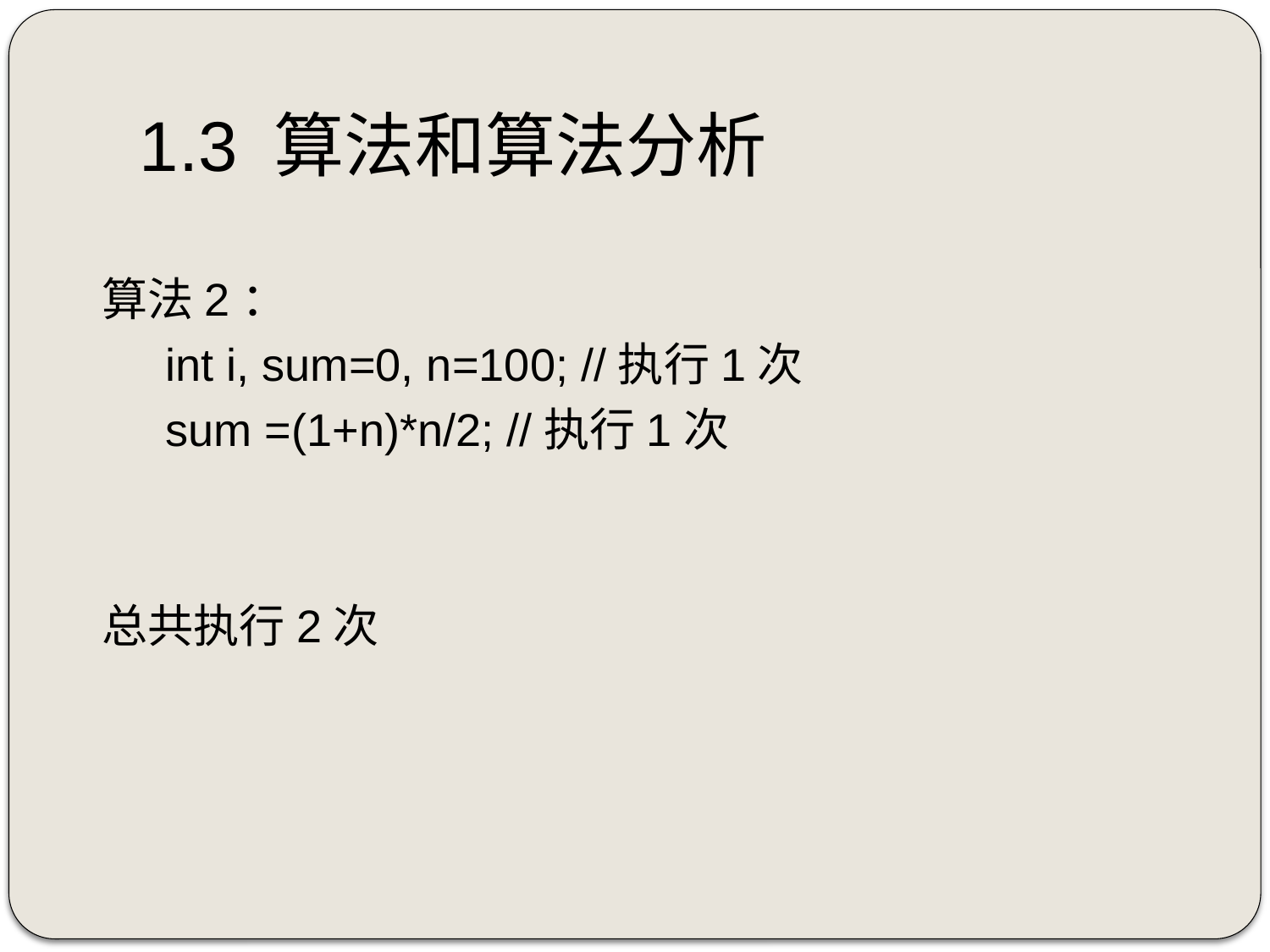

# 1.3 算法和算法分析

算法2：
int i, sum=0, n=100; //执行1次
sum =(1+n)*n/2; //执行1次

总共执行2次